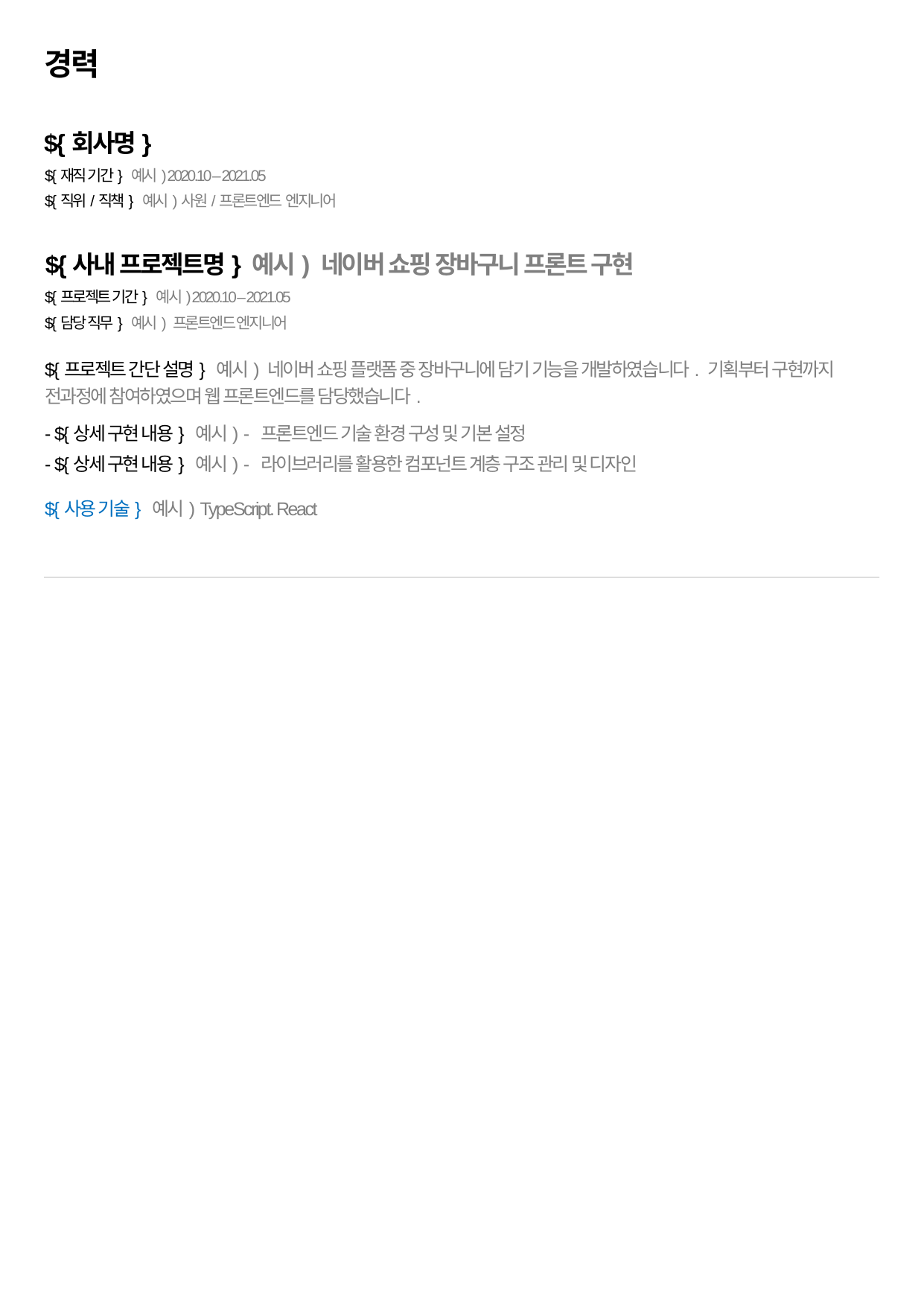

경력
${회사명}
${재직 기간}  예시) 2020.10 – 2021.05
${직위/직책}  예시)사원/프론트엔드  엔지니어
${사내 프로젝트명} 예시) 네이버 쇼핑 장바구니 프론트 구현
${프로젝트 기간}  예시) 2020.10 – 2021.05
${담당 직무}  예시) 프론트엔드 엔지니어
${프로젝트 간단 설명}  예시) 네이버 쇼핑 플랫폼 중 장바구니에 담기 기능을 개발하였습니다. 기획부터 구현까지 전과정에 참여하였으며 웹 프론트엔드를 담당했습니다.
- ${상세 구현 내용}  예시)  -  프론트엔드 기술 환경 구성 및 기본 설정
- ${상세 구현 내용}  예시)  -  라이브러리를 활용한 컴포넌트 계층 구조 관리 및 디자인
${사용 기술}  예시)  TypeScript. React